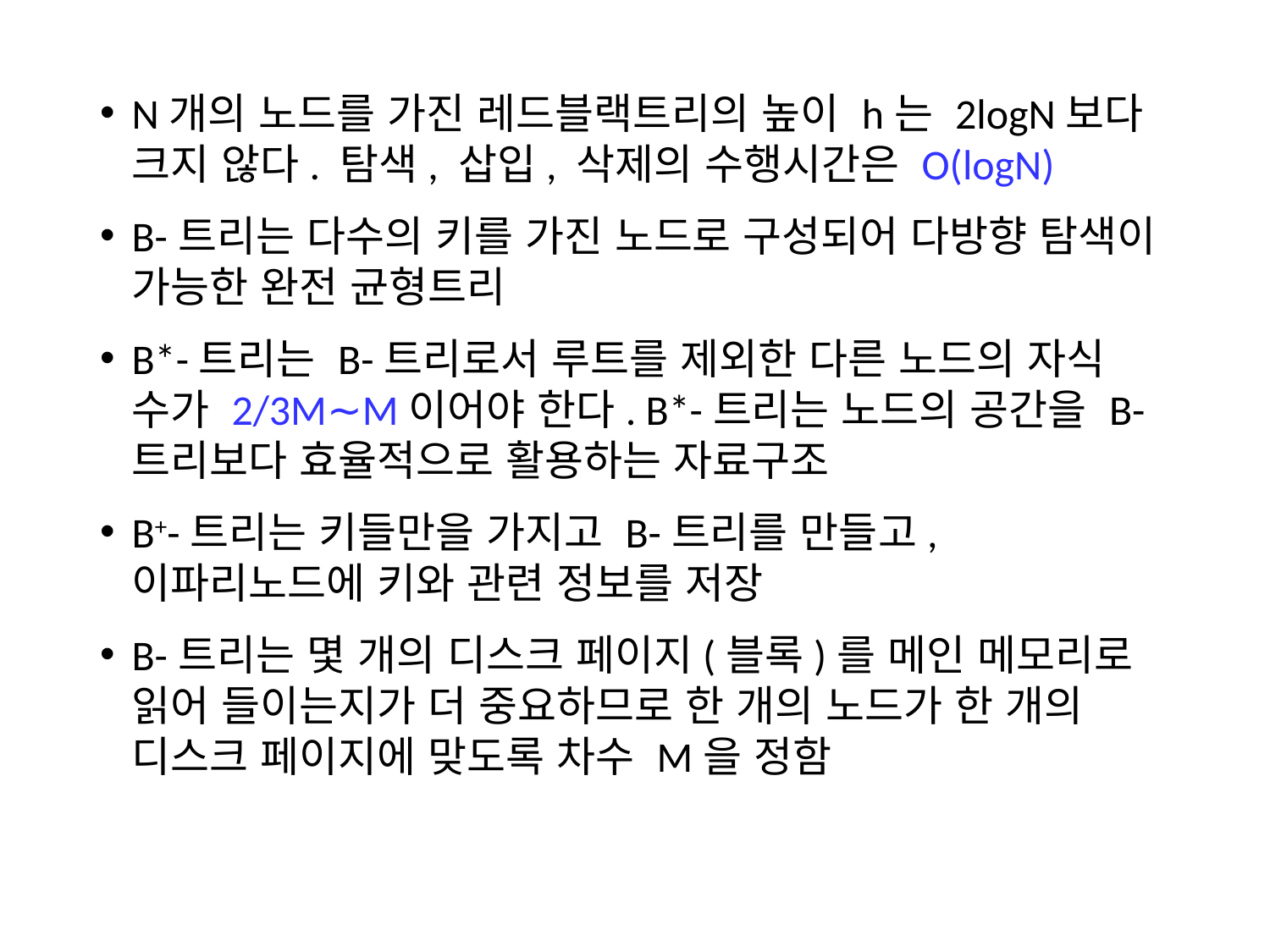

N개의 노드를 가진 레드블랙트리의 높이 h는 2logN보다 크지 않다. 탐색, 삽입, 삭제의 수행시간은 O(logN)
B-트리는 다수의 키를 가진 노드로 구성되어 다방향 탐색이 가능한 완전 균형트리
B*-트리는 B-트리로서 루트를 제외한 다른 노드의 자식 수가 2/3M∼M이어야 한다. B*-트리는 노드의 공간을 B-트리보다 효율적으로 활용하는 자료구조
B+-트리는 키들만을 가지고 B-트리를 만들고, 이파리노드에 키와 관련 정보를 저장
B-트리는 몇 개의 디스크 페이지(블록)를 메인 메모리로 읽어 들이는지가 더 중요하므로 한 개의 노드가 한 개의 디스크 페이지에 맞도록 차수 M을 정함